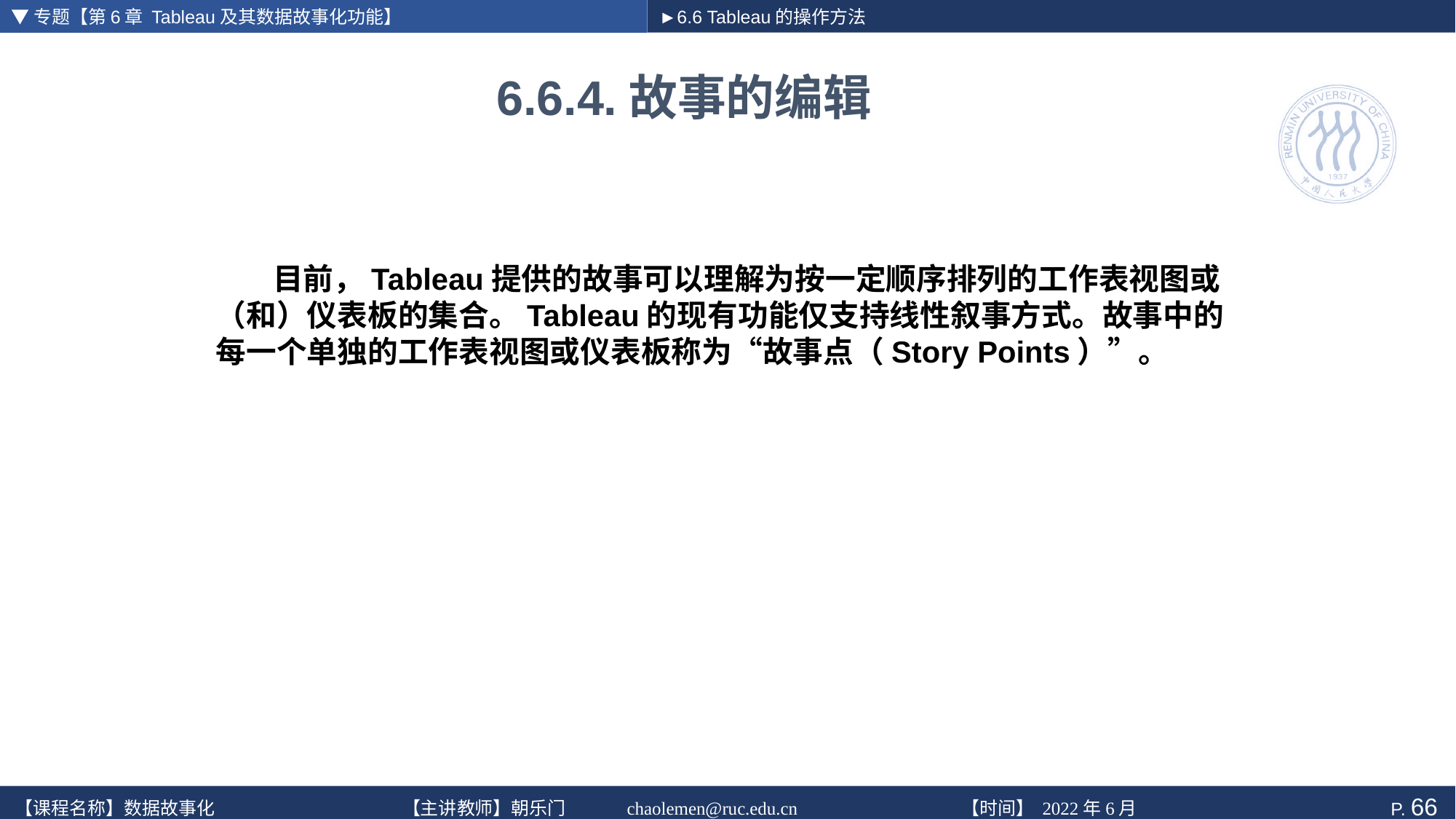

▼专题【第6章 Tableau及其数据故事化功能】
►6.6 Tableau的操作方法
# 6.6.4.故事的编辑
     目前，Tableau提供的故事可以理解为按一定顺序排列的工作表视图或（和）仪表板的集合。Tableau的现有功能仅支持线性叙事方式。故事中的每一个单独的工作表视图或仪表板称为“故事点（Story Points）”。